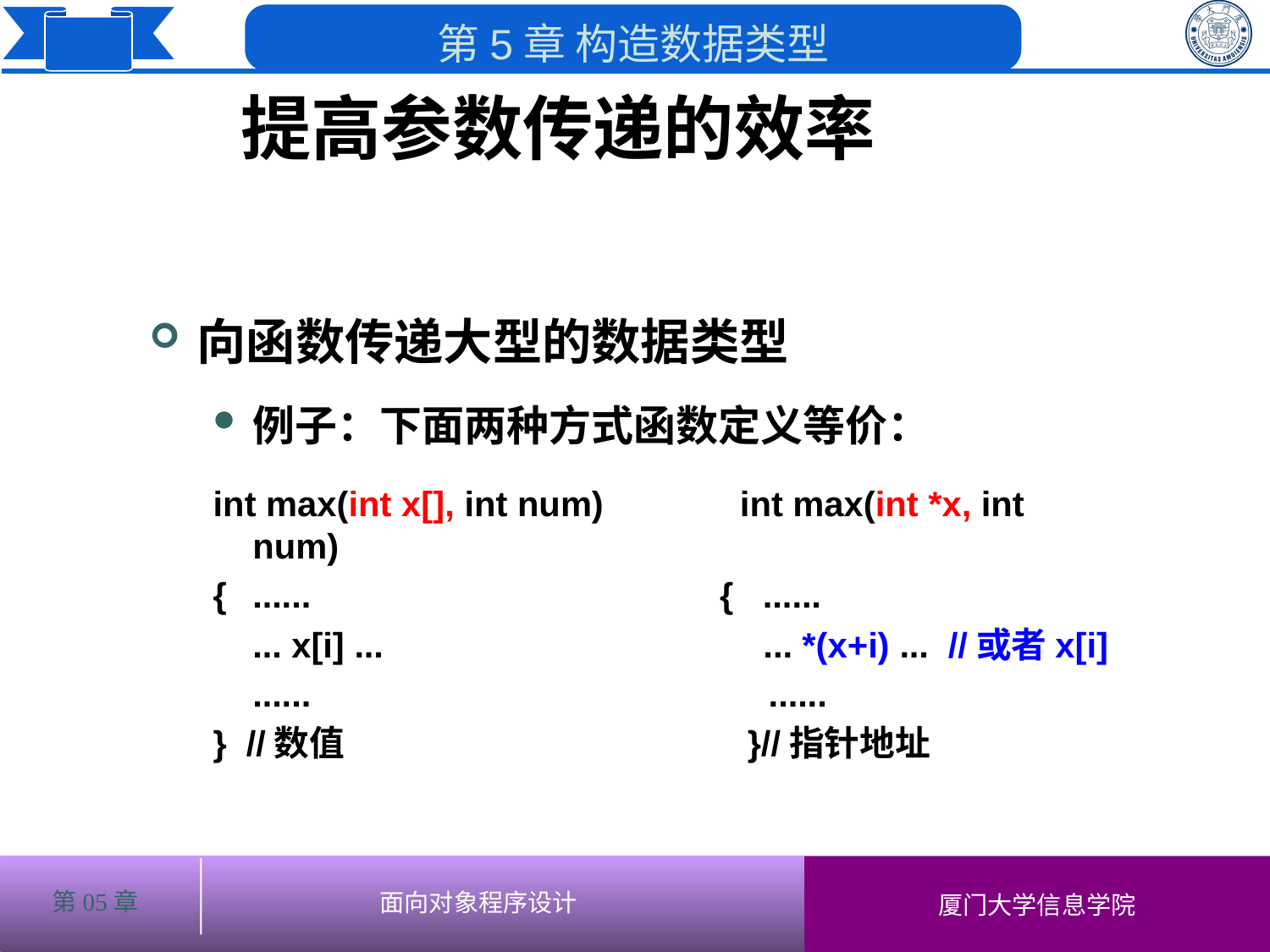

提高参数传递的效率
向函数传递大型的数据类型

例子：下面两种方式函数定义等价：

int max(int x[], int num)              int max(int *x, int num)
{	......                                          {   ......
	... x[i] ...                                       ... *(x+i) ...  //或者x[i]
	......                                               ......
}  //数值                                                 }//指针地址
60